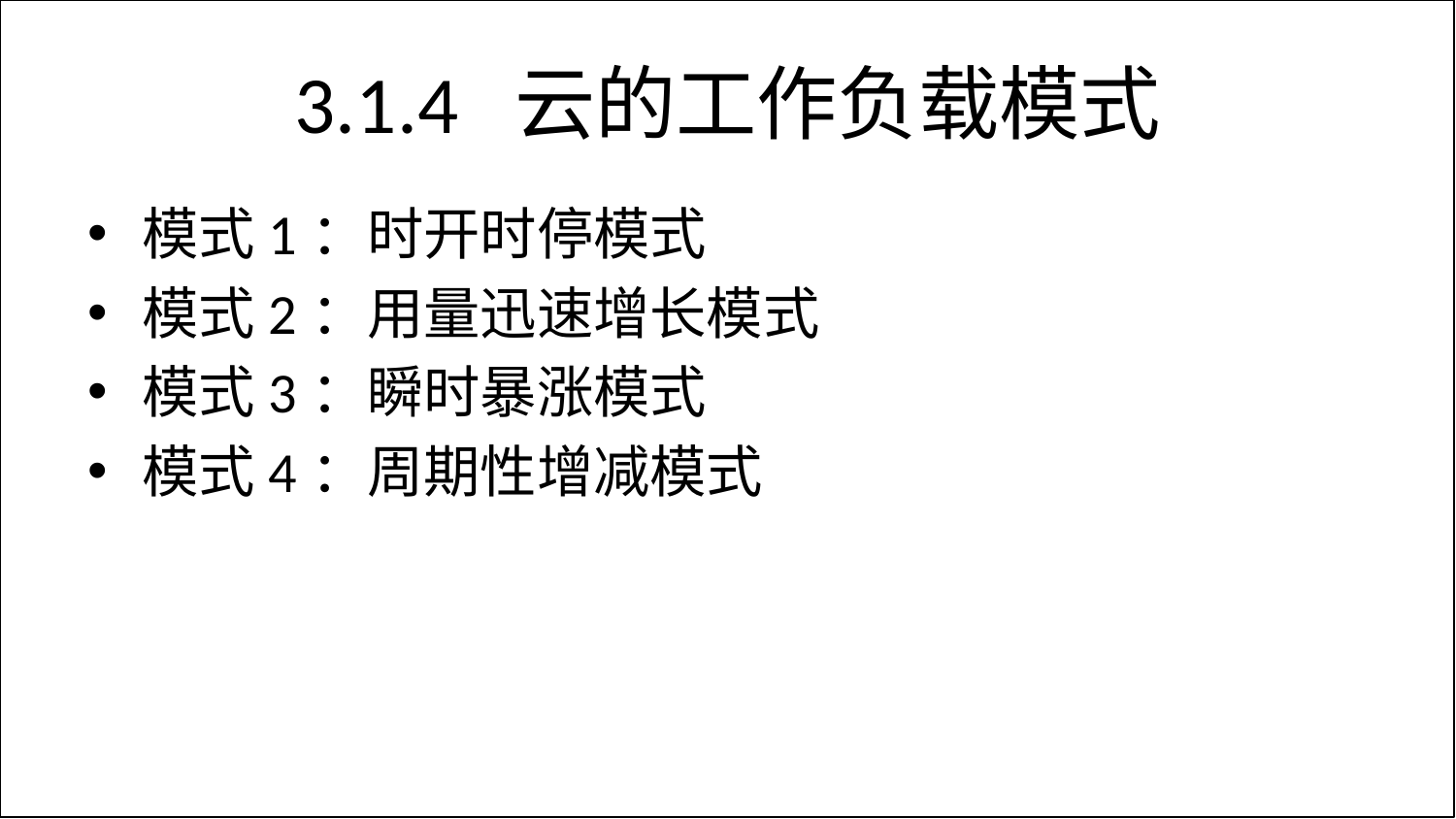

# 3.1.4  云的工作负载模式
模式1：时开时停模式
模式2：用量迅速增长模式
模式3：瞬时暴涨模式
模式4：周期性增减模式